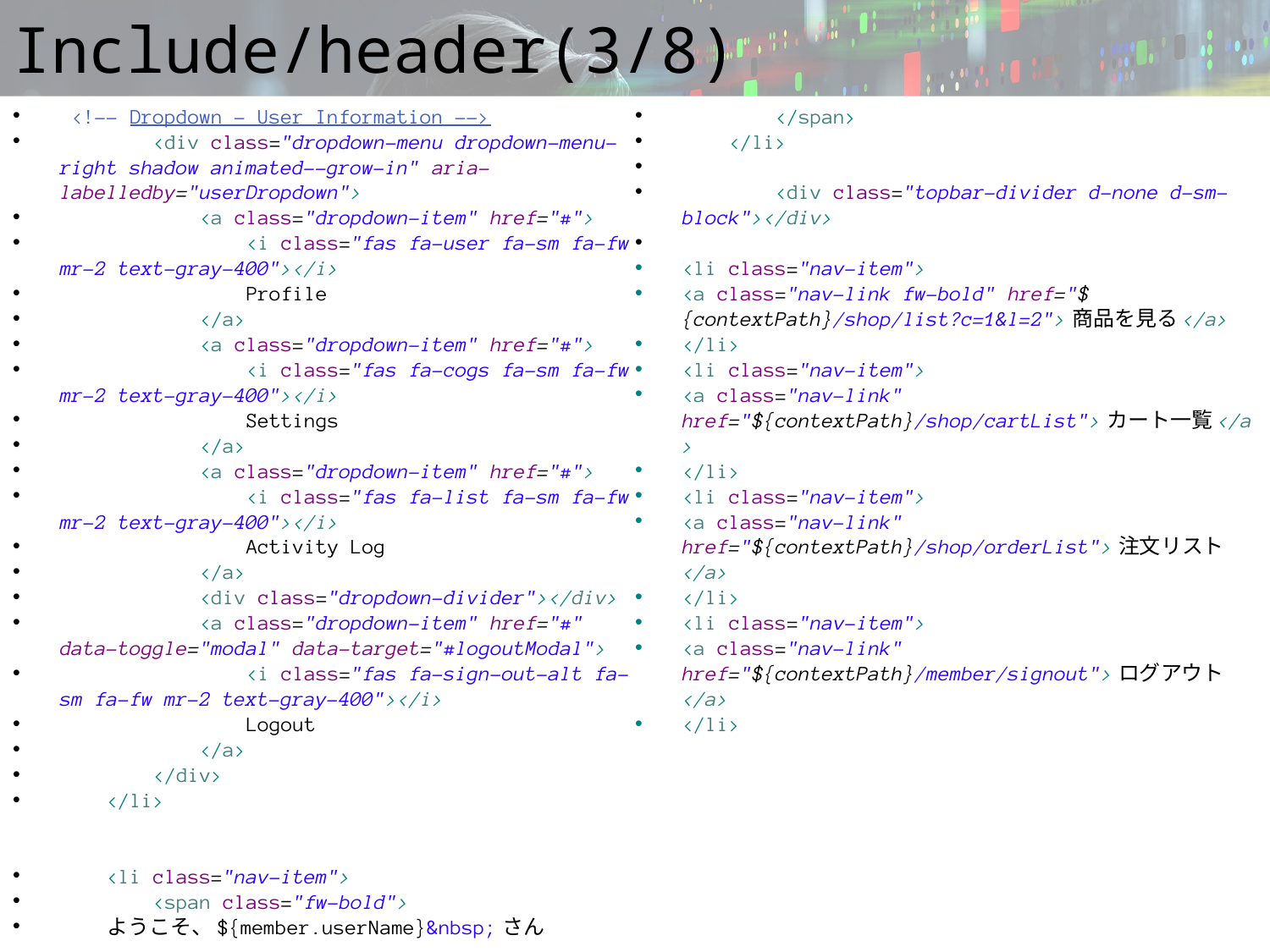

# Include/header(3/8)
 <!-- Dropdown - User Information -->
        <div class="dropdown-menu dropdown-menu-right shadow animated--grow-in" aria-labelledby="userDropdown">
            <a class="dropdown-item" href="#">
                <i class="fas fa-user fa-sm fa-fw mr-2 text-gray-400"></i>
                Profile
            </a>
            <a class="dropdown-item" href="#">
                <i class="fas fa-cogs fa-sm fa-fw mr-2 text-gray-400"></i>
                Settings
            </a>
            <a class="dropdown-item" href="#">
                <i class="fas fa-list fa-sm fa-fw mr-2 text-gray-400"></i>
                Activity Log
            </a>
            <div class="dropdown-divider"></div>
            <a class="dropdown-item" href="#" data-toggle="modal" data-target="#logoutModal">
                <i class="fas fa-sign-out-alt fa-sm fa-fw mr-2 text-gray-400"></i>
                Logout
            </a>
        </div>
    </li>

    <li class="nav-item">
        <span class="fw-bold">
       ようこそ、${member.userName}&nbsp;さん
        </span>
    </li>

        <div class="topbar-divider d-none d-sm-block"></div>

<li class="nav-item">
<a class="nav-link fw-bold" href="${contextPath}/shop/list?c=1&l=2">商品を見る</a>
</li>
<li class="nav-item">
<a class="nav-link" href="${contextPath}/shop/cartList">カート一覧</a>
</li>
<li class="nav-item">
<a class="nav-link" href="${contextPath}/shop/orderList">注文リスト</a>
</li>
<li class="nav-item">
<a class="nav-link" href="${contextPath}/member/signout">ログアウト</a>
</li>